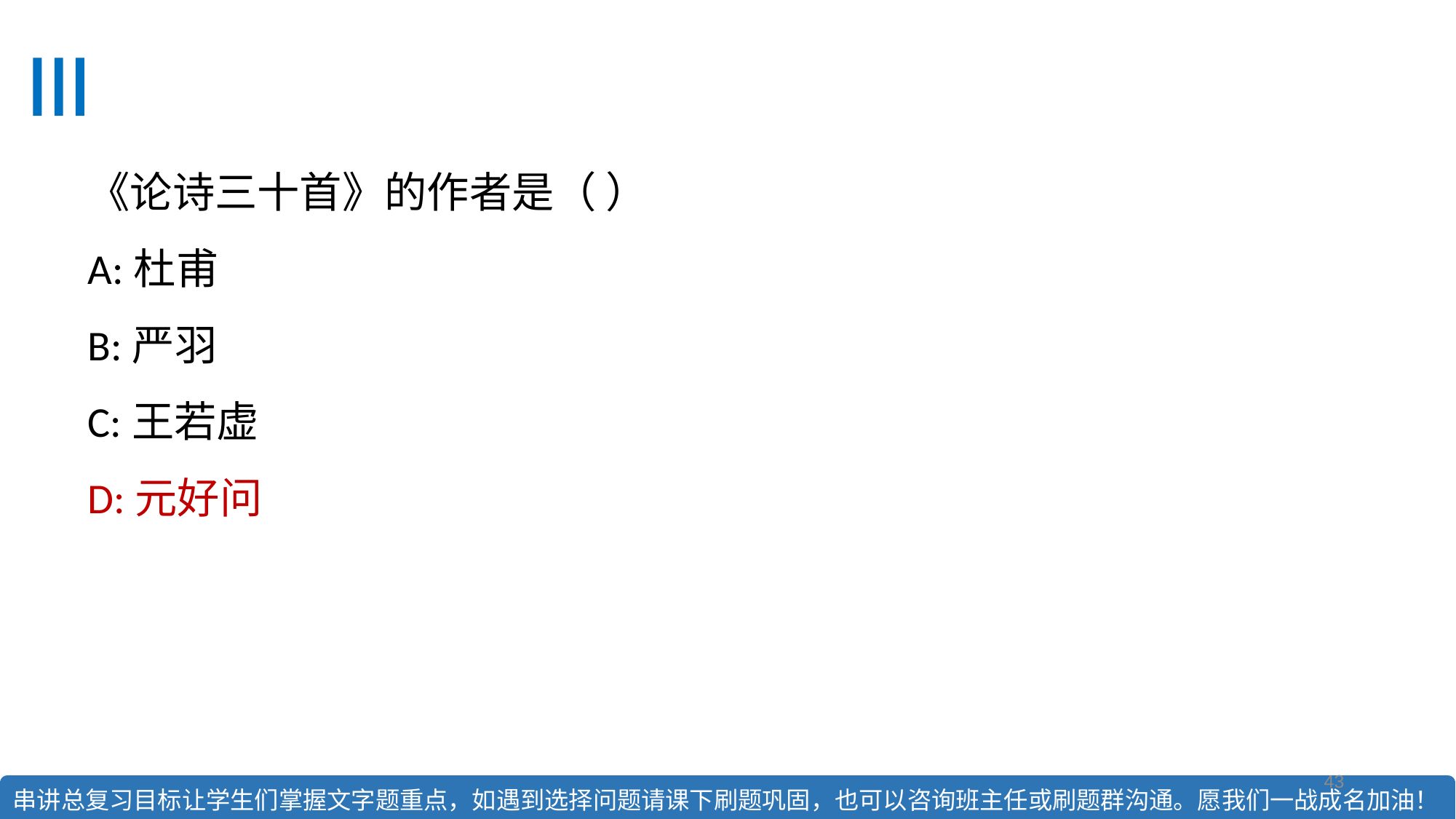

#
《论诗三十首》的作者是（ ）
A:杜甫
B:严羽
C:王若虚
D:元好问
43